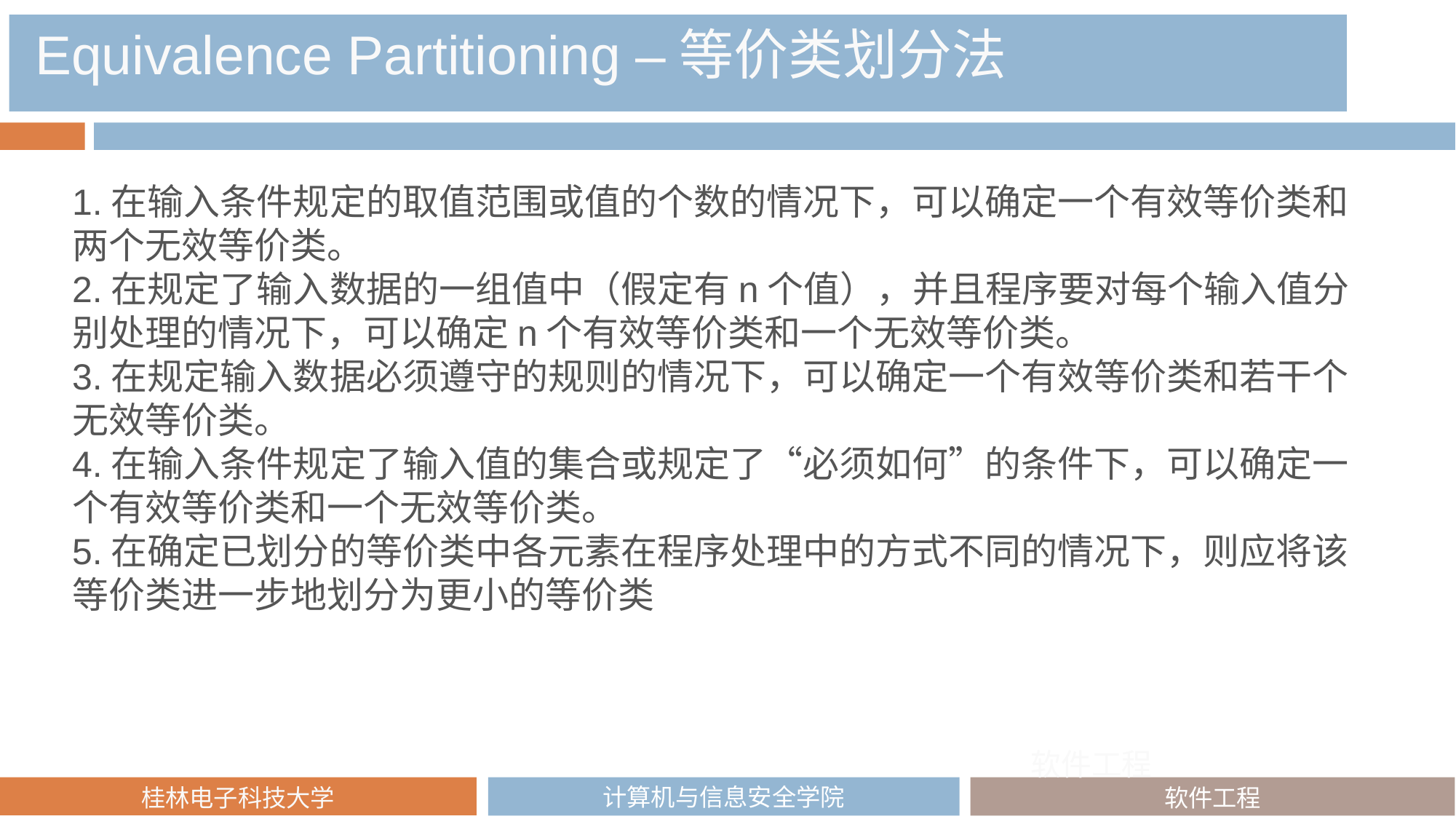

Equivalence Partitioning –等价类划分法
1.在输入条件规定的取值范围或值的个数的情况下，可以确定一个有效等价类和两个无效等价类。
2.在规定了输入数据的一组值中（假定有n个值），并且程序要对每个输入值分别处理的情况下，可以确定n个有效等价类和一个无效等价类。
3.在规定输入数据必须遵守的规则的情况下，可以确定一个有效等价类和若干个无效等价类。
4.在输入条件规定了输入值的集合或规定了“必须如何”的条件下，可以确定一个有效等价类和一个无效等价类。
5.在确定已划分的等价类中各元素在程序处理中的方式不同的情况下，则应将该等价类进一步地划分为更小的等价类
软件工程